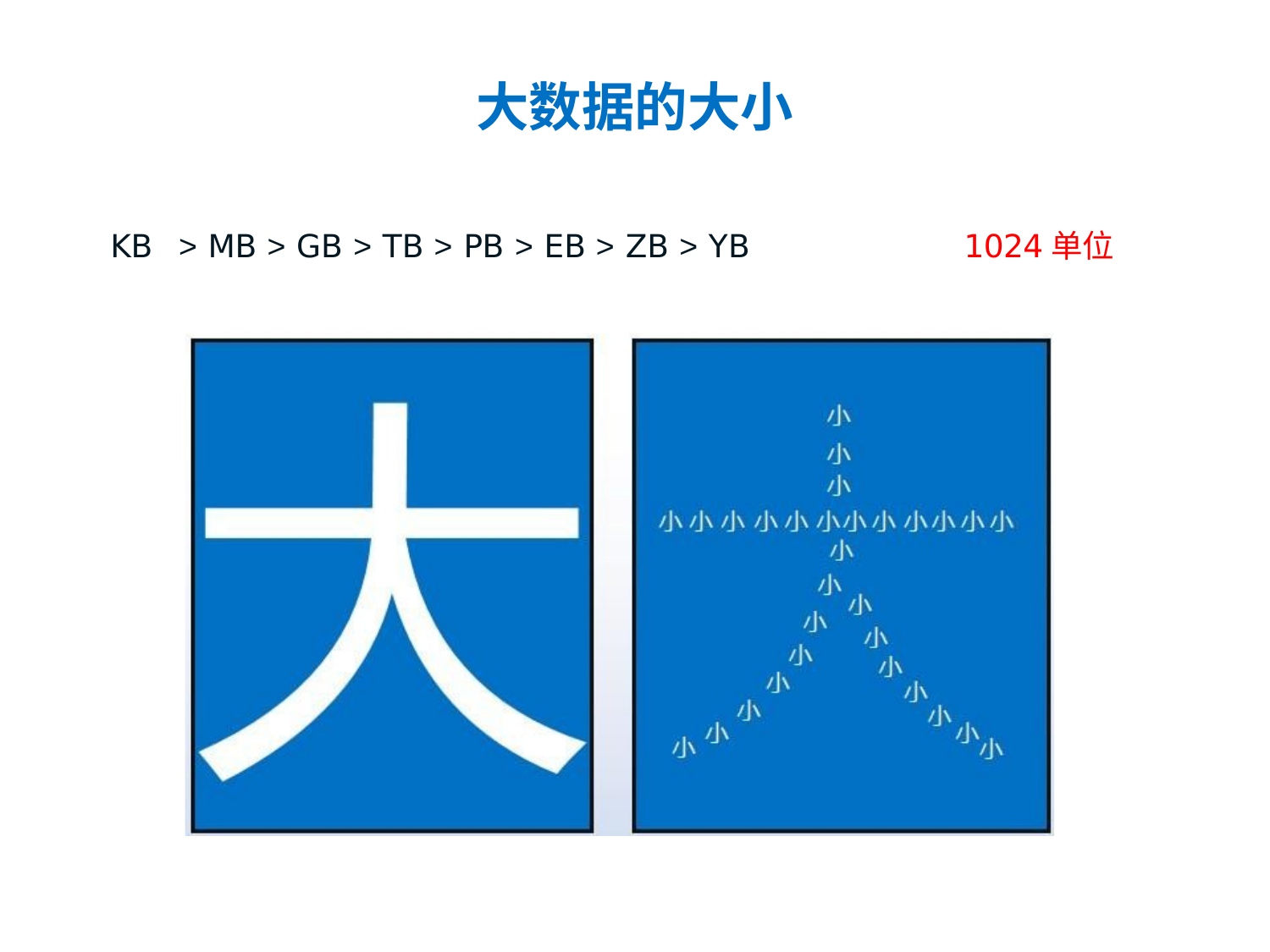

大数据的大小
KB	> MB > GB > TB > PB > EB > ZB > YB	1024单位

19